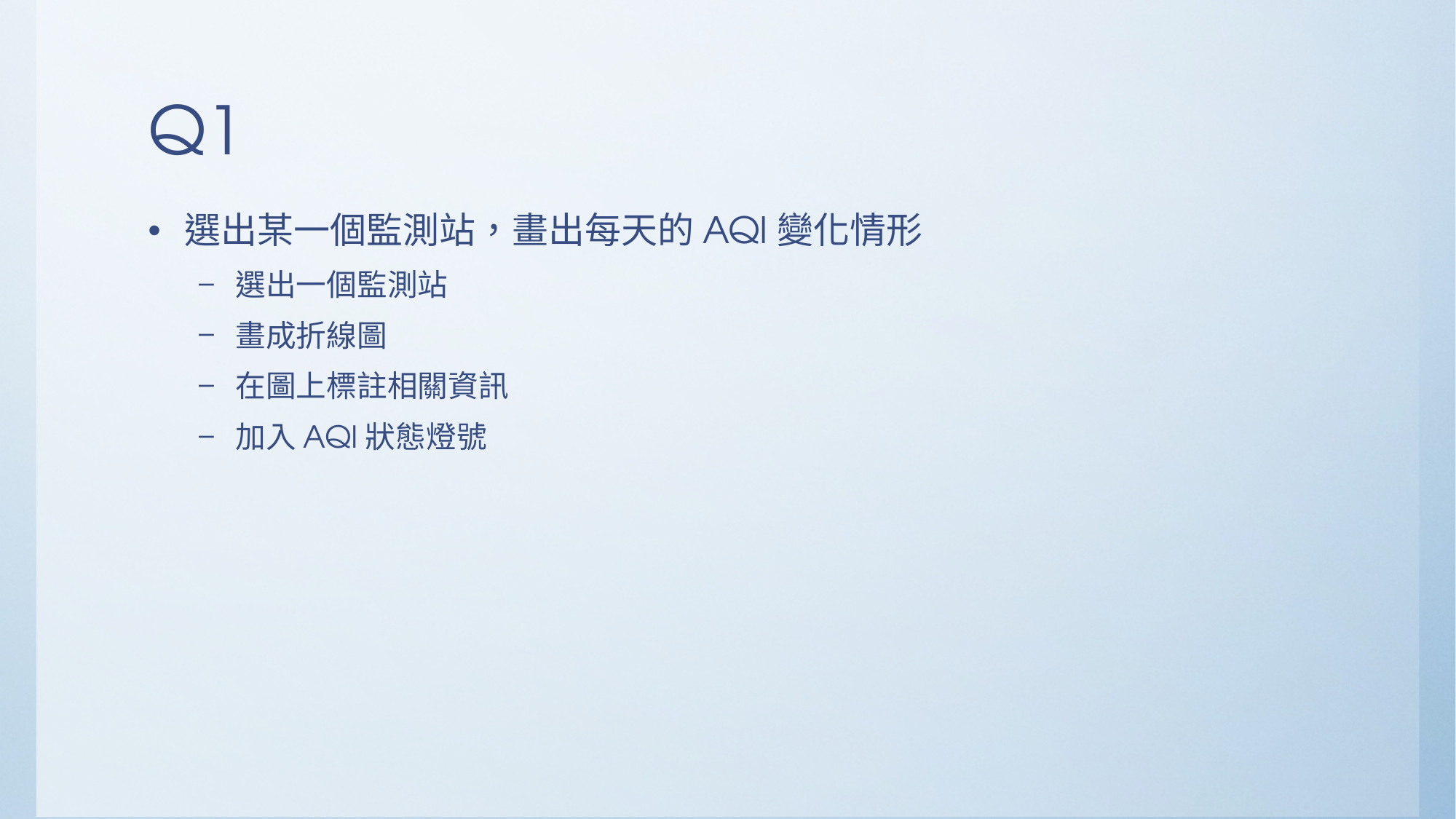

# Q1
選出某一個監測站，畫出每天的AQI變化情形
選出一個監測站
畫成折線圖
在圖上標註相關資訊
加入AQI狀態燈號